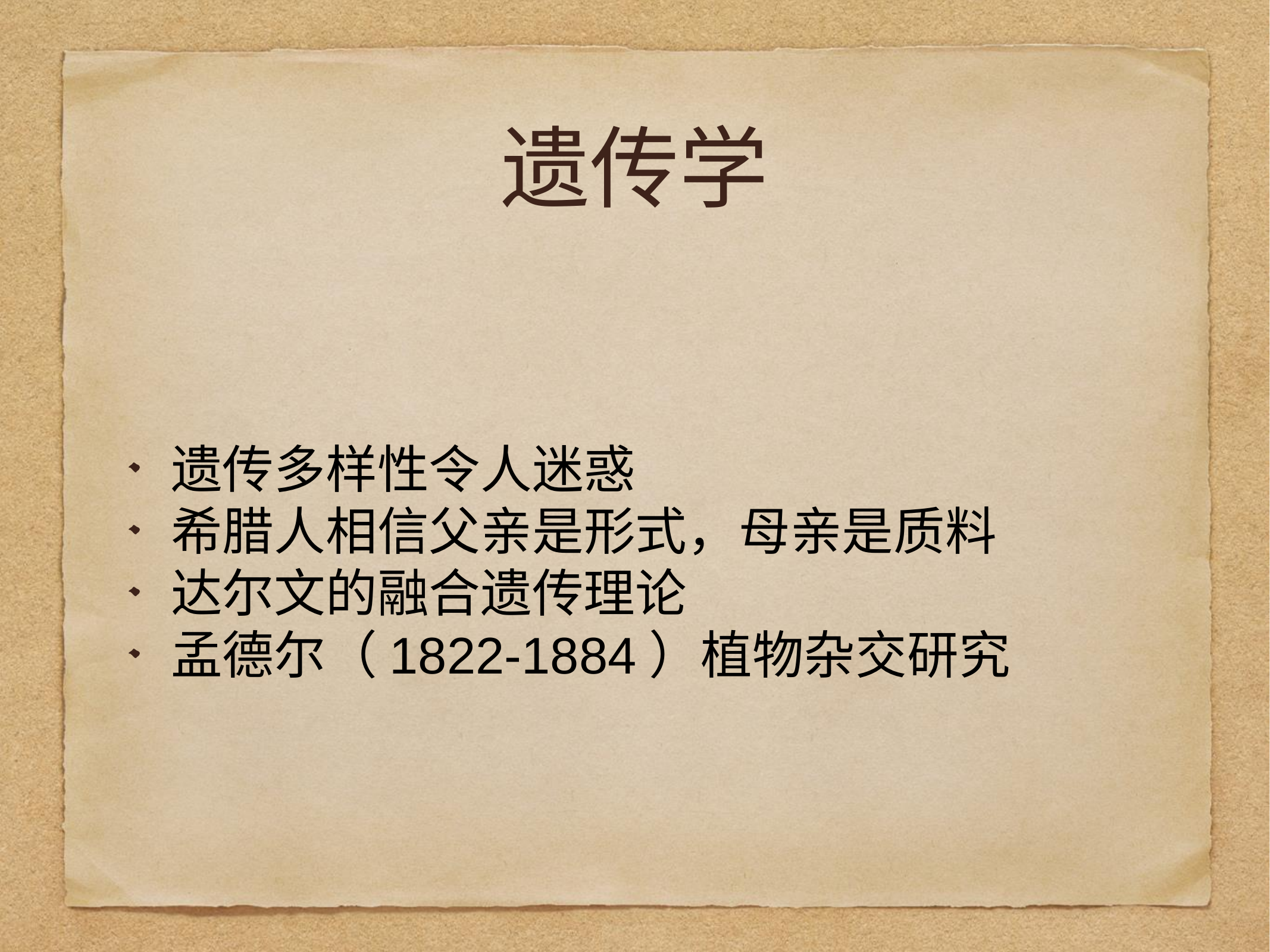

# 遗传学
遗传多样性令人迷惑
希腊人相信父亲是形式，母亲是质料
达尔文的融合遗传理论
孟德尔（1822-1884）植物杂交研究